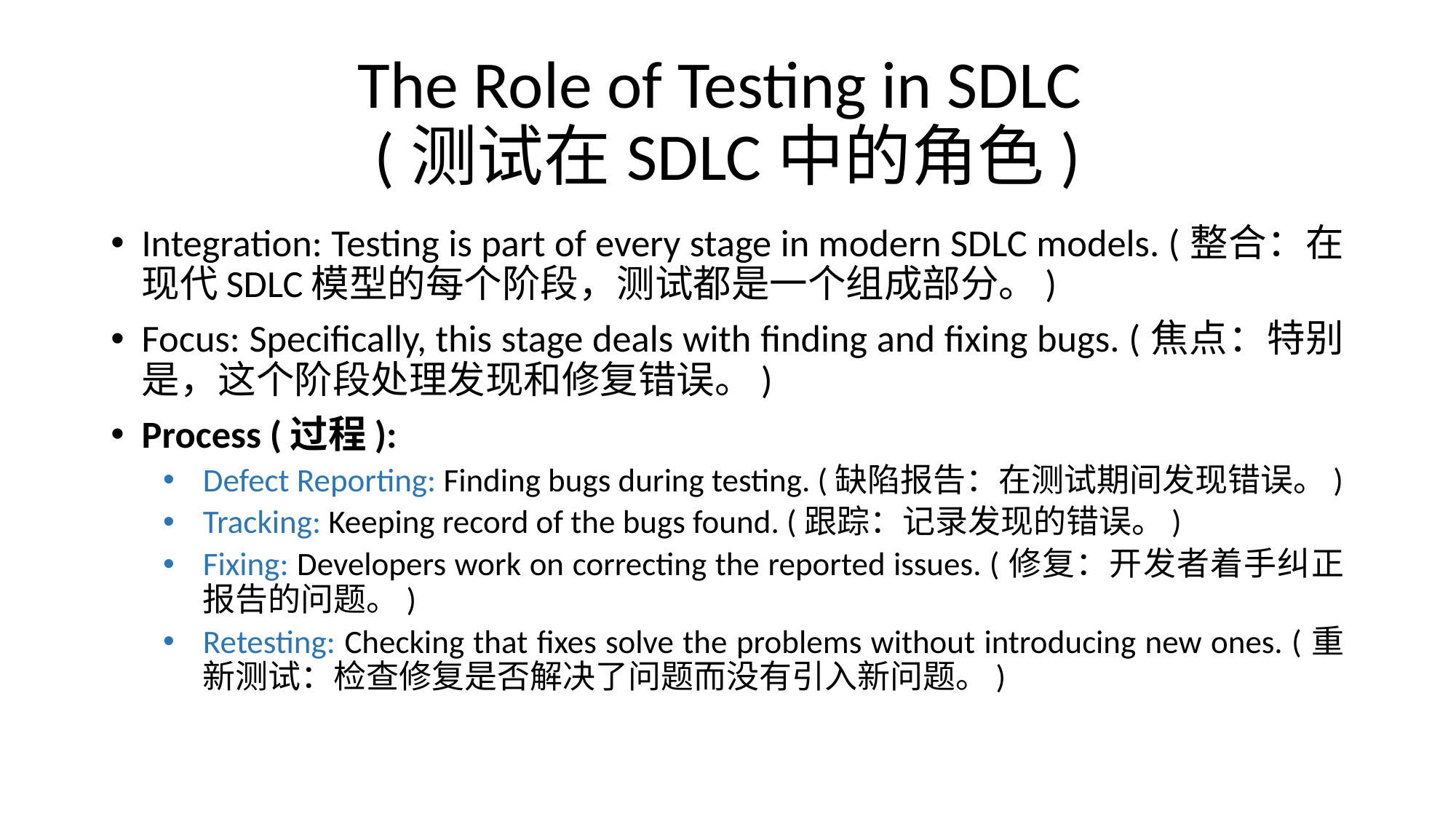

# The Role of Testing in SDLC (测试在SDLC中的角色)
Integration: Testing is part of every stage in modern SDLC models. (整合：在现代SDLC模型的每个阶段，测试都是一个组成部分。)
Focus: Specifically, this stage deals with finding and fixing bugs. (焦点：特别是，这个阶段处理发现和修复错误。)
Process (过程):
Defect Reporting: Finding bugs during testing. (缺陷报告：在测试期间发现错误。)
Tracking: Keeping record of the bugs found. (跟踪：记录发现的错误。)
Fixing: Developers work on correcting the reported issues. (修复：开发者着手纠正报告的问题。)
Retesting: Checking that fixes solve the problems without introducing new ones. (重新测试：检查修复是否解决了问题而没有引入新问题。)